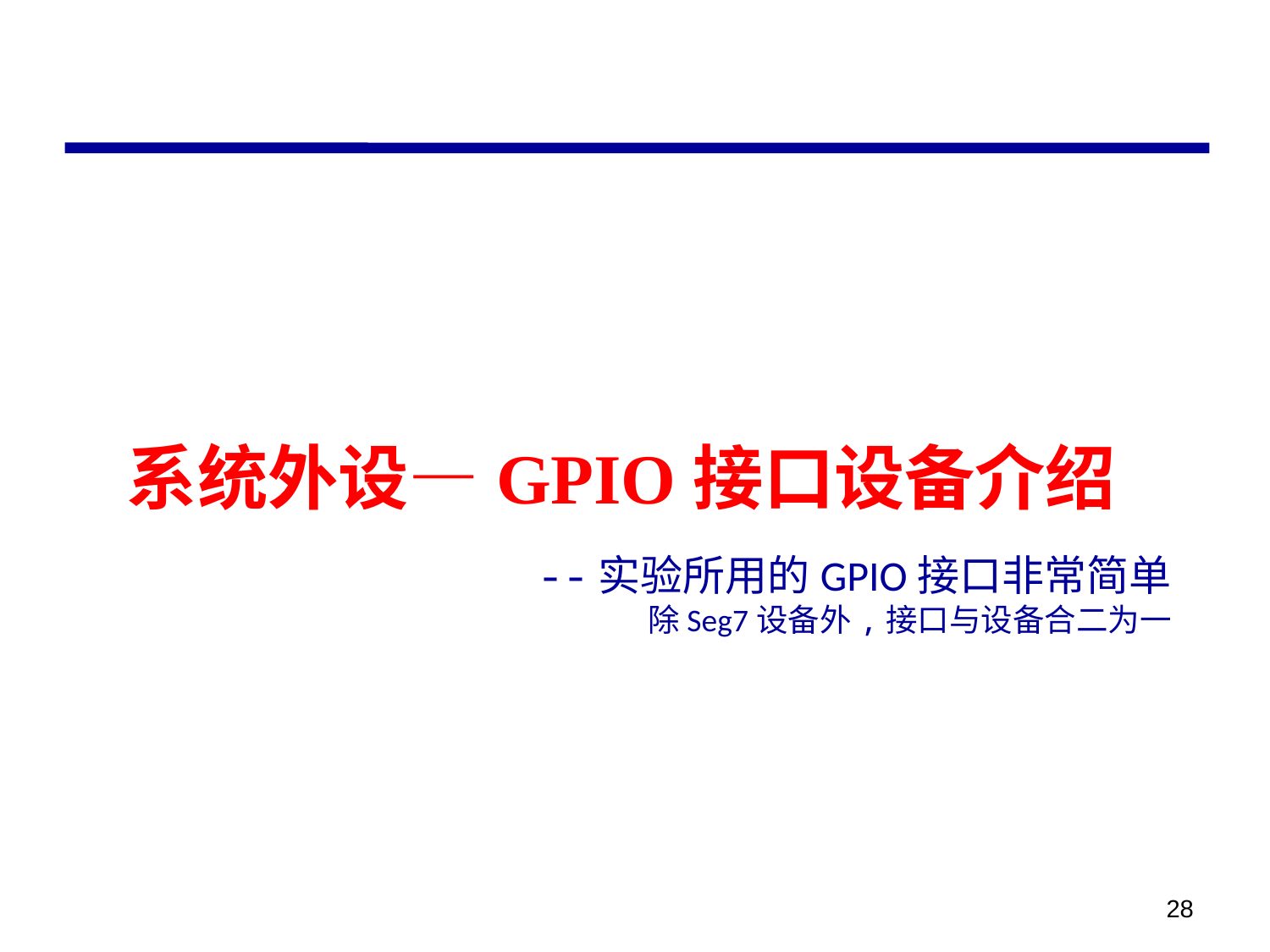

#
系统外设—GPIO接口设备介绍
--实验所用的GPIO接口非常简单
除Seg7设备外,接口与设备合二为一
28